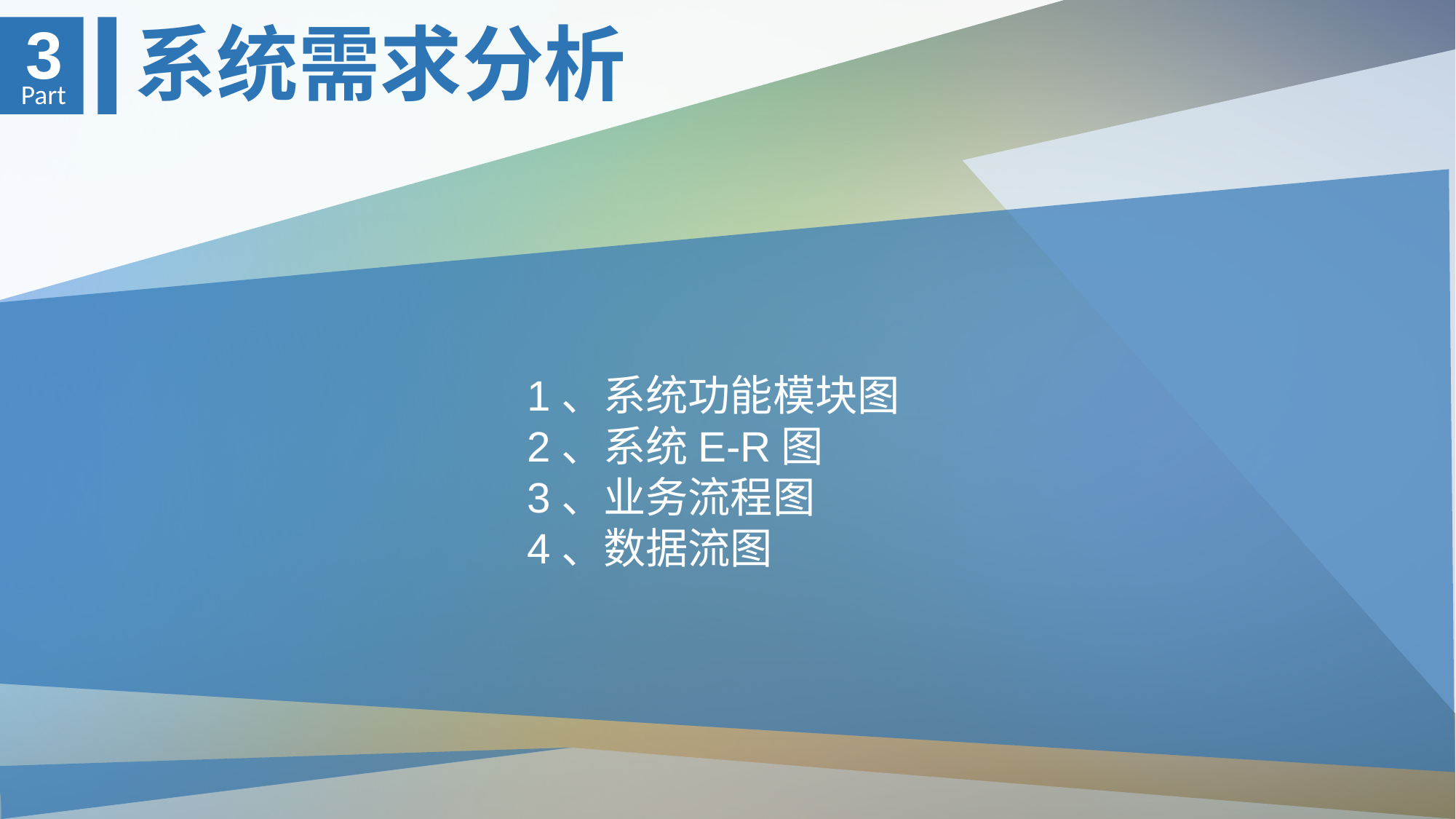

系统需求分析
3
Part

　　　　　　　　　　　　1、系统功能模块图
　　　　　　　　　　　　2、系统E-R图
　　　　　　　　　　　　3、业务流程图
　　　　　　　　　　　　4、数据流图